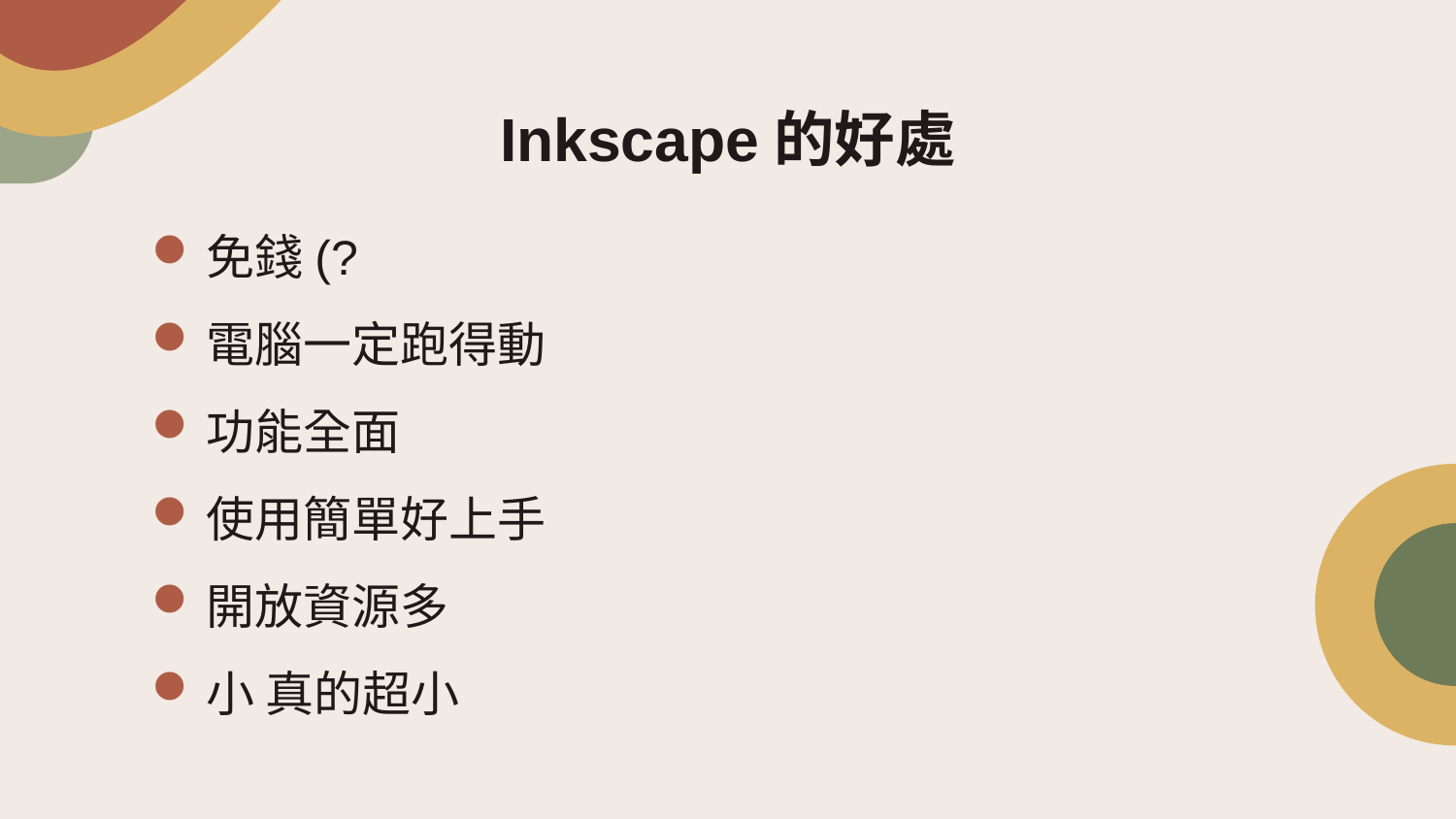

# Inkscape的好處
免錢(?
電腦一定跑得動
功能全面
使用簡單好上手
開放資源多
小 真的超小